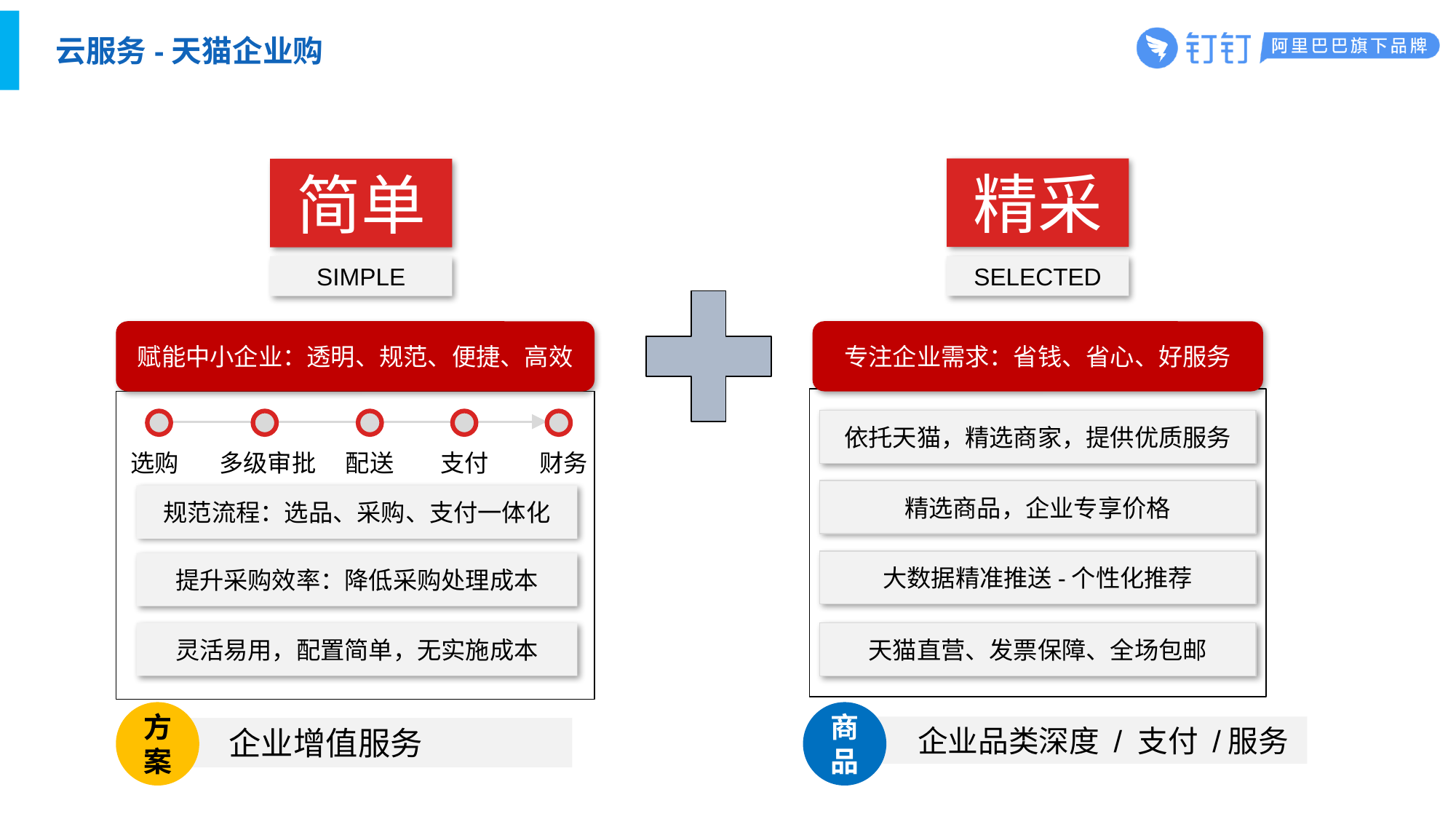

# 云服务-天猫企业购
精采
简单
SELECTED
SIMPLE

赋能中小企业：透明、规范、便捷、高效
专注企业需求：省钱、省心、好服务

依托天猫，精选商家，提供优质服务

选购
多级审批
配送
支付
财务
精选商品，企业专享价格
规范流程：选品、采购、支付一体化
大数据精准推送-个性化推荐
提升采购效率：降低采购处理成本
灵活易用，配置简单，无实施成本
天猫直营、发票保障、全场包邮
方案
    企业增值服务
商品
    企业品类深度 / 支付 /服务